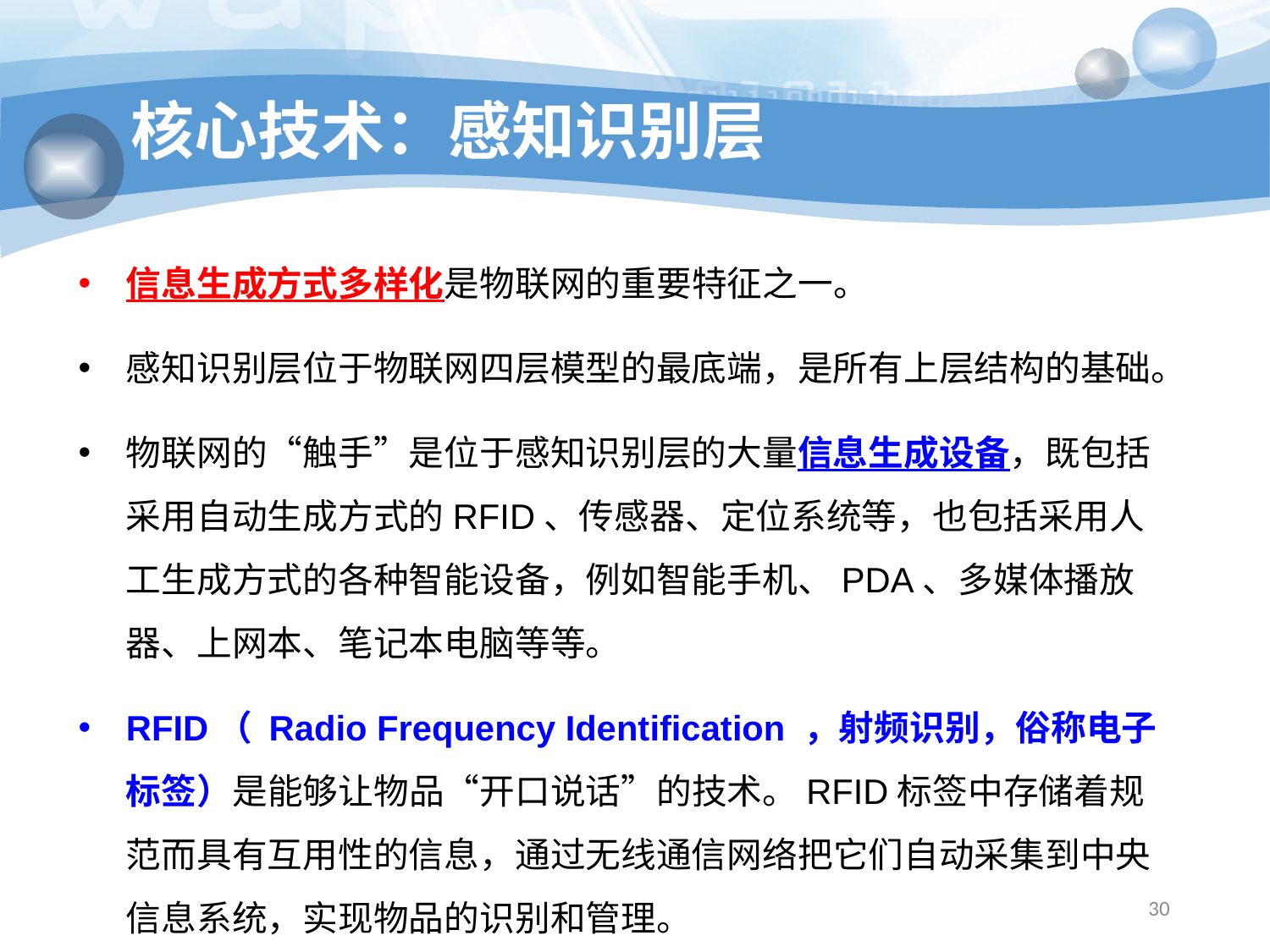

# 核心技术：感知识别层
信息生成方式多样化是物联网的重要特征之一。
感知识别层位于物联网四层模型的最底端，是所有上层结构的基础。
物联网的“触手”是位于感知识别层的大量信息生成设备，既包括采用自动生成方式的RFID、传感器、定位系统等，也包括采用人工生成方式的各种智能设备，例如智能手机、PDA、多媒体播放器、上网本、笔记本电脑等等。
RFID（ Radio Frequency Identification ，射频识别，俗称电子标签）是能够让物品“开口说话”的技术。RFID标签中存储着规范而具有互用性的信息，通过无线通信网络把它们自动采集到中央信息系统，实现物品的识别和管理。
30